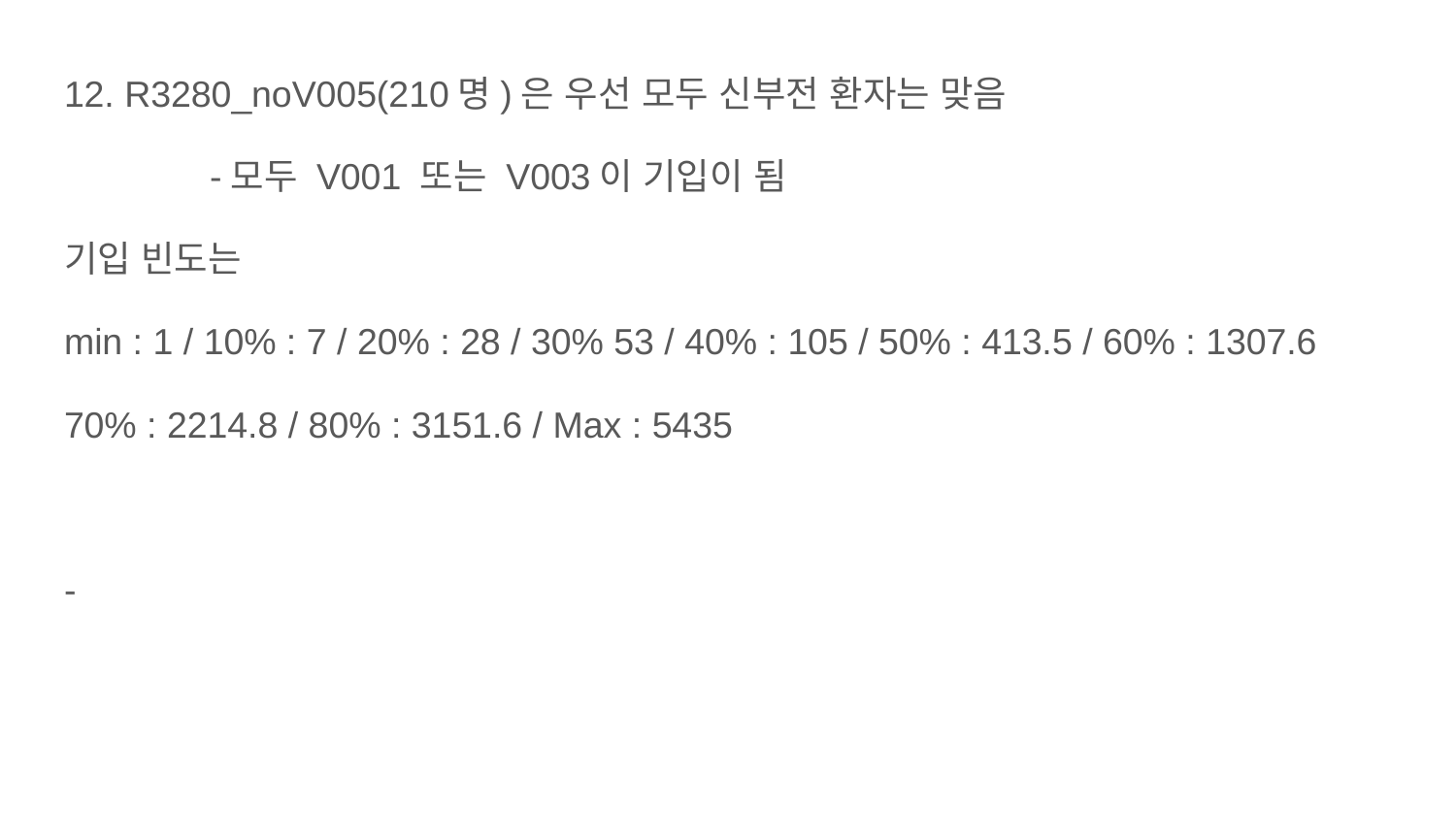

12. R3280_noV005(210명)은 우선 모두 신부전 환자는 맞음
	-모두 V001 또는 V003이 기입이 됨
기입 빈도는
min : 1 / 10% : 7 / 20% : 28 / 30% 53 / 40% : 105 / 50% : 413.5 / 60% : 1307.6
70% : 2214.8 / 80% : 3151.6 / Max : 5435

-